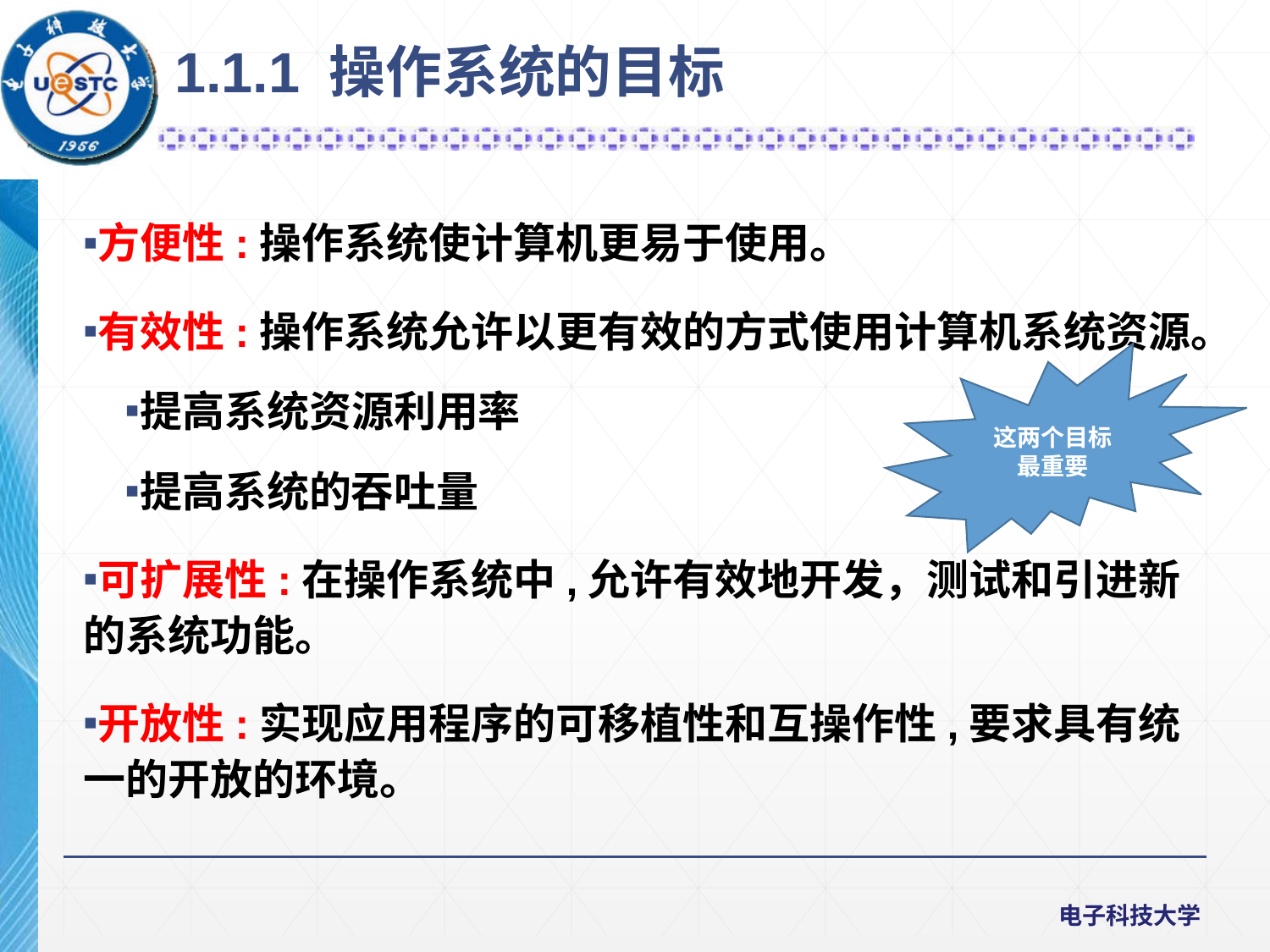

1.1.1 操作系统的目标
方便性:操作系统使计算机更易于使用。
有效性:操作系统允许以更有效的方式使用计算机系统资源。
提高系统资源利用率
提高系统的吞吐量
可扩展性:在操作系统中,允许有效地开发，测试和引进新的系统功能。
开放性:实现应用程序的可移植性和互操作性,要求具有统一的开放的环境。
这两个目标最重要